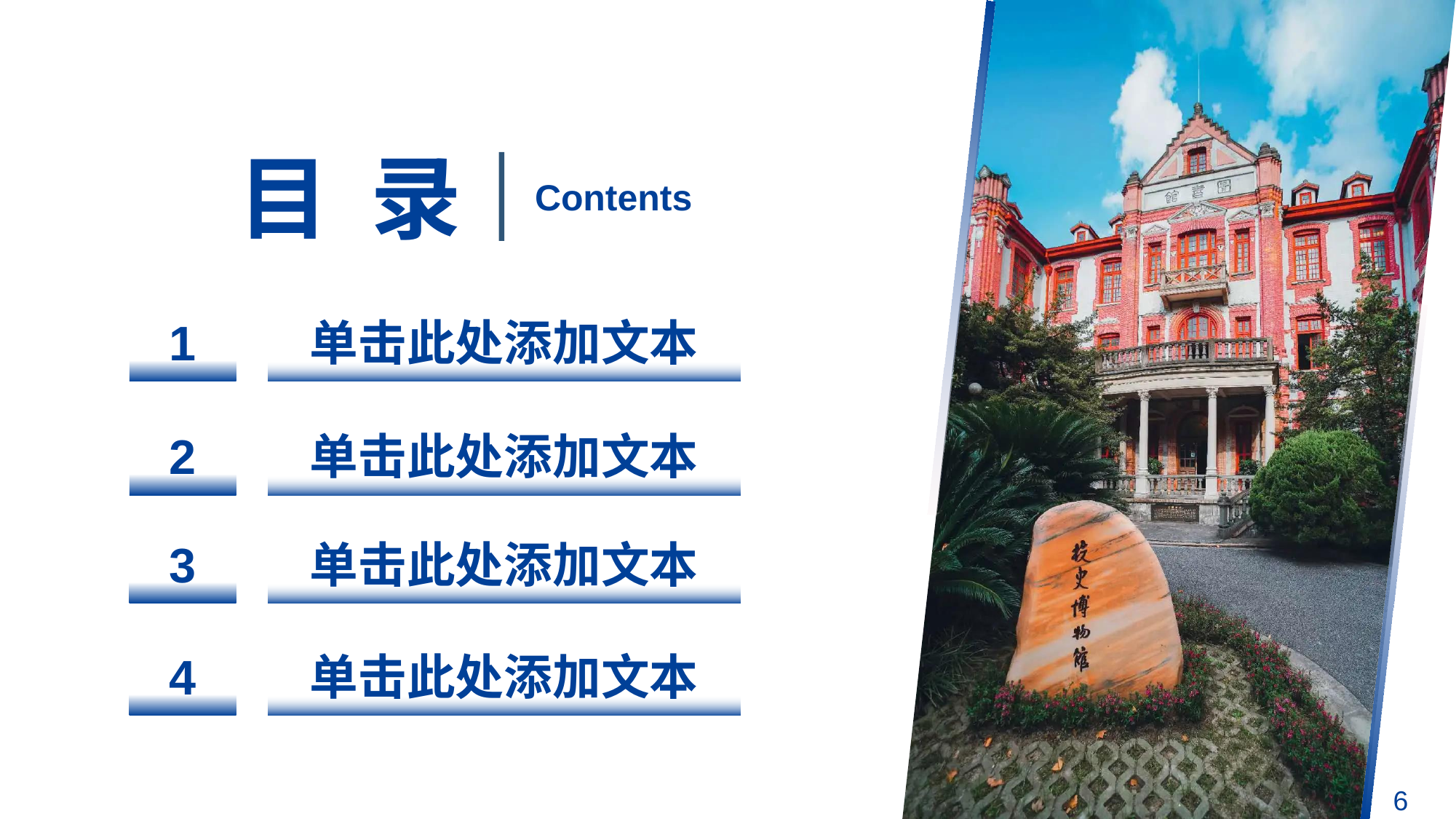

目  录
Contents

1
单击此处添加文本
2
单击此处添加文本
3
单击此处添加文本
4
单击此处添加文本
6